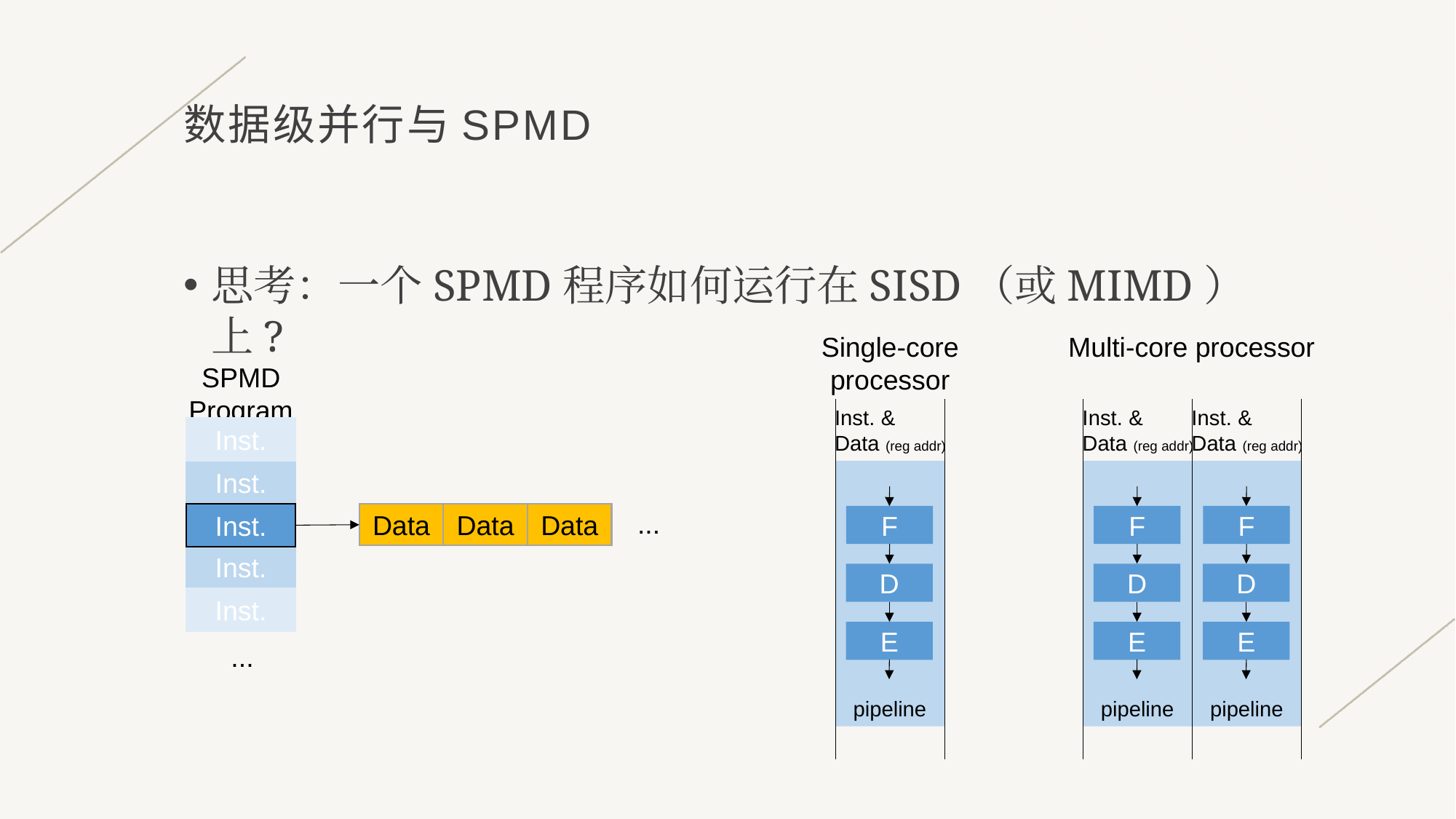

# 数据级并行与SPMD
思考：一个SPMD程序如何运行在SISD（或MIMD）上?

Single-core processor
Inst. &
Data (reg addr)
pipeline
F
D
E
Multi-core processor
Inst. &
Data (reg addr)
pipeline
F
D
E
Inst. &
Data (reg addr)
pipeline
F
D
E
SPMD Program
Inst.
Inst.
...
Data
Data
Inst.
Data
Inst.
Inst.
...